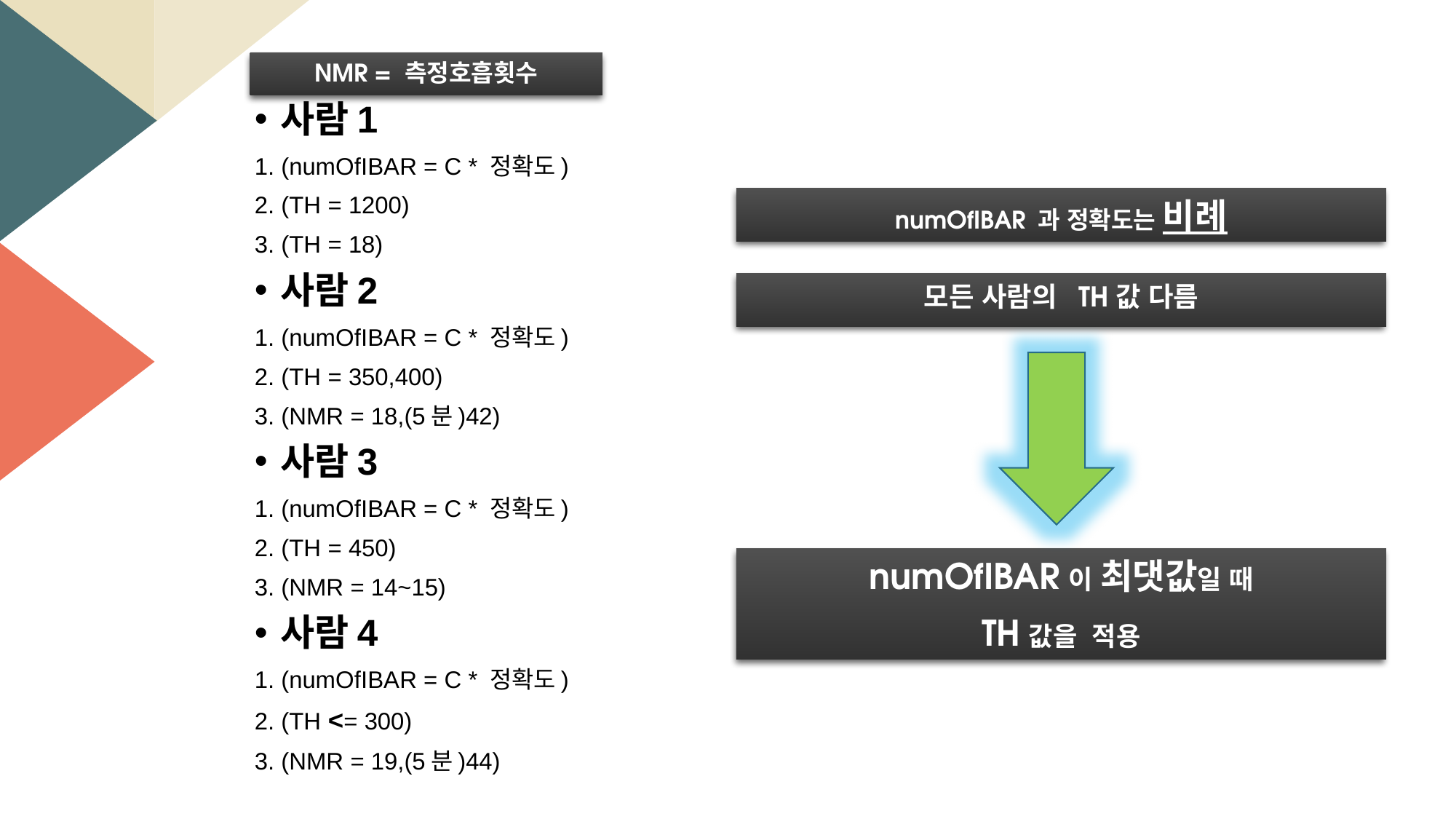

NMR = 측정호흡횟수
사람1
1. (numOfIBAR = C * 정확도)
2. (TH = 1200)
3. (TH = 18)
사람2
1. (numOfIBAR = C * 정확도)
2. (TH = 350,400)
3. (NMR = 18,(5분)42)
사람3
1. (numOfIBAR = C * 정확도)
2. (TH = 450)
3. (NMR = 14~15)
사람4
1. (numOfIBAR = C * 정확도)
2. (TH <= 300)
3. (NMR = 19,(5분)44)

numOfIBAR 과 정확도는 비례
모든 사람의  TH값 다름

numOfIBAR이 최댓값일 때
TH값을  적용